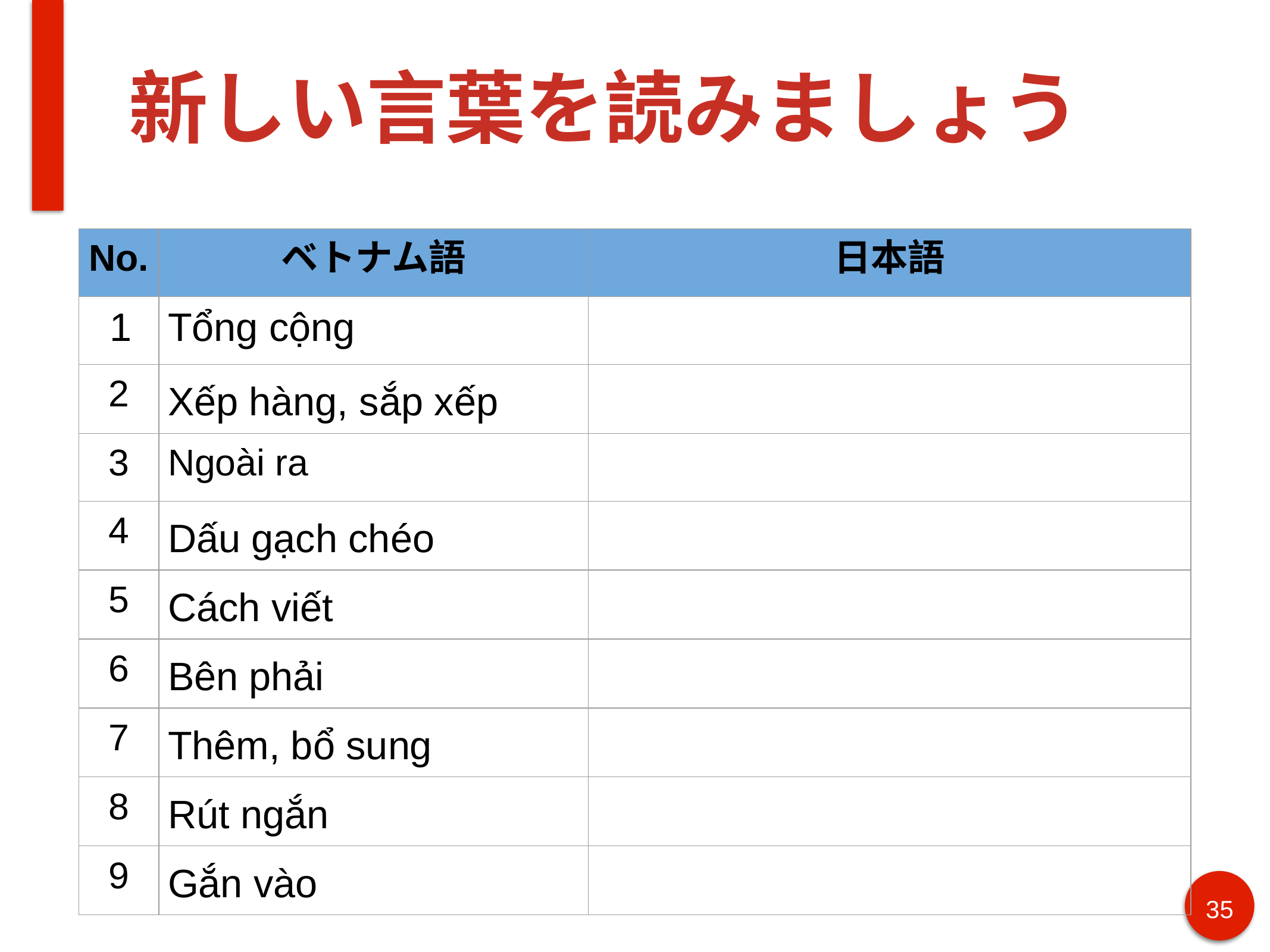

# 新しい言葉を読みましょう
| No. | ベトナム語 | 日本語 |
| --- | --- | --- |
| 1 | Tổng cộng |  |
| 2 | Xếp hàng, sắp xếp |  |
| 3 | Ngoài ra |  |
| 4 | Dấu gạch chéo |  |
| 5 | Cách viết |  |
| 6 | Bên phải |  |
| 7 | Thêm, bổ sung |  |
| 8 | Rút ngắn |  |
| 9 | Gắn vào |  |
35